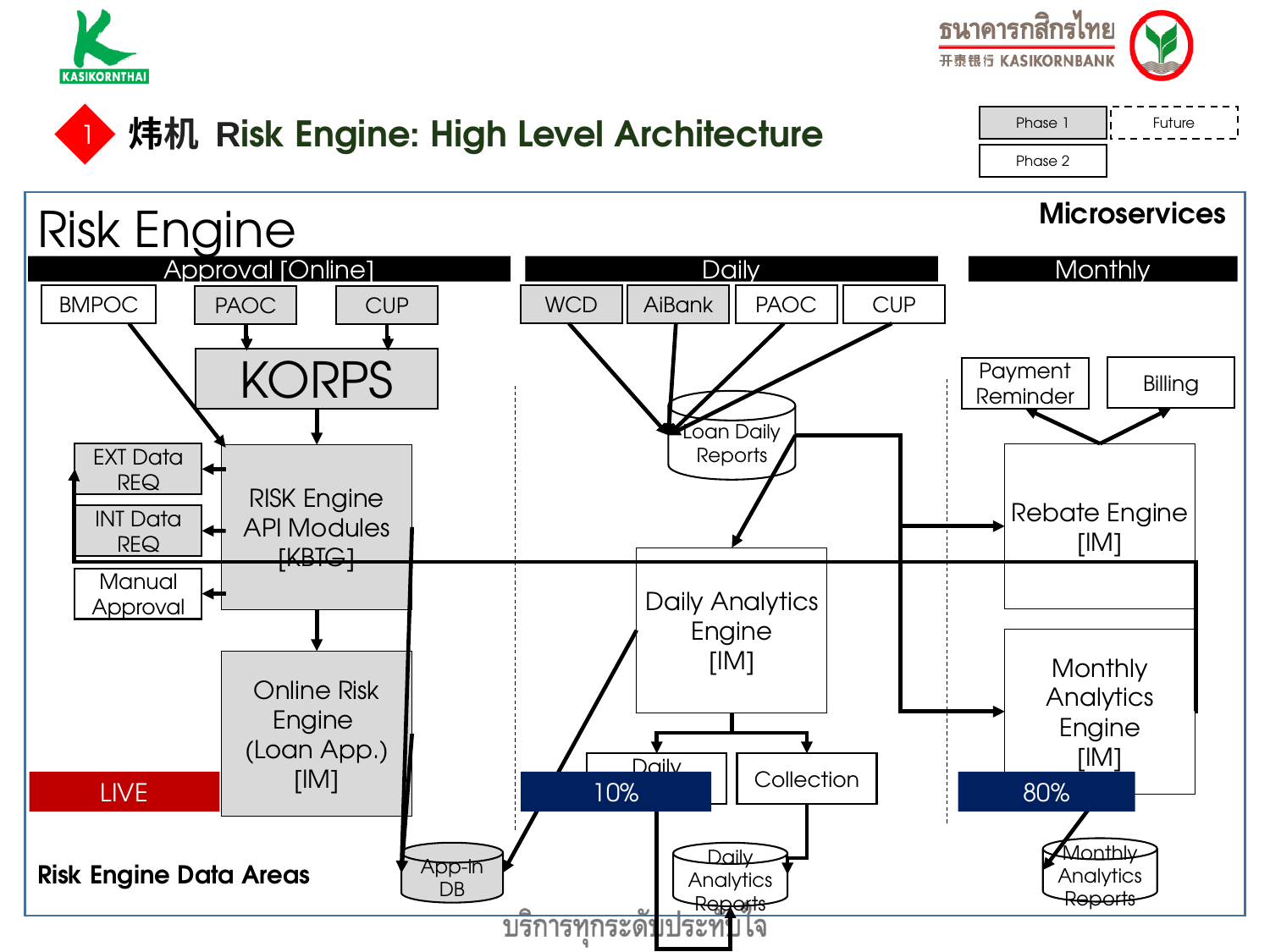

1
Future
Phase 1
炜机 Risk Engine: High Level Architecture
Phase 2
Microservices
Risk Engine
Approval [Online]
Daily
Monthly
WCD
AiBank
PAOC
CUP
BMPOC
PAOC
CUP
KORPS
Billing
Payment Reminder
Loan Daily Reports
EXT Data REQ
Rebate Engine
[IM]
RISK Engine
API Modules
[KBTG]
INT Data REQ
Daily Analytics
Engine
[IM]
Manual Approval
Monthly Analytics
Engine
[IM]
Online Risk Engine
(Loan App.)
[IM]
Daily Monitoring
Collection
LIVE
10%
80%
Risk Engine Data Areas
Monthly Analytics
Reports
App-in
DB
Daily Analytics
Reports